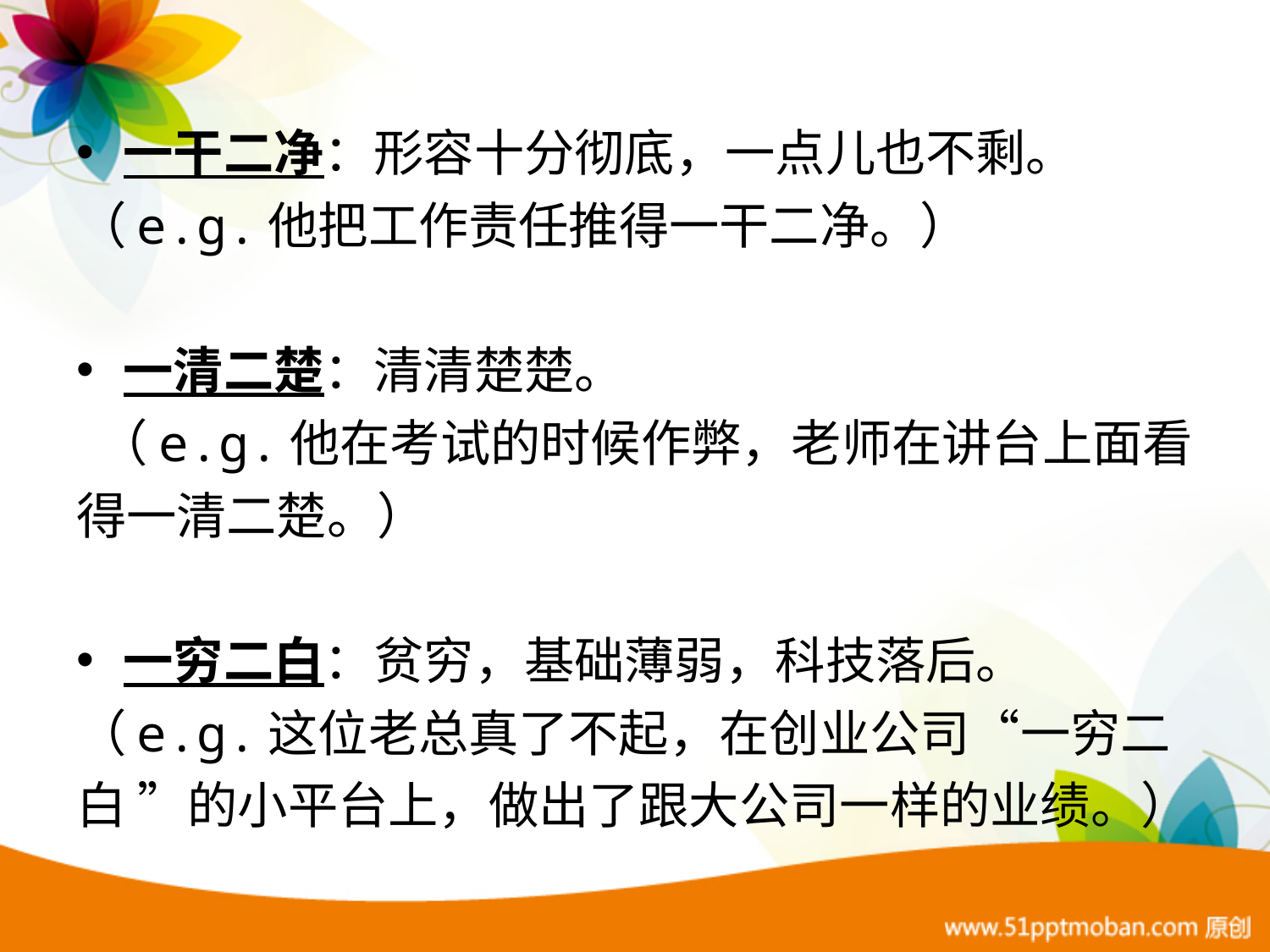

一干二净：形容十分彻底，一点儿也不剩。
（e.g.他把工作责任推得一干二净。）

一清二楚：清清楚楚。
 （e.g.他在考试的时候作弊，老师在讲台上面看得一清二楚。）

一穷二白：贫穷，基础薄弱，科技落后。
（e.g.这位老总真了不起，在创业公司“一穷二白 ”的小平台上，做出了跟大公司一样的业绩。）